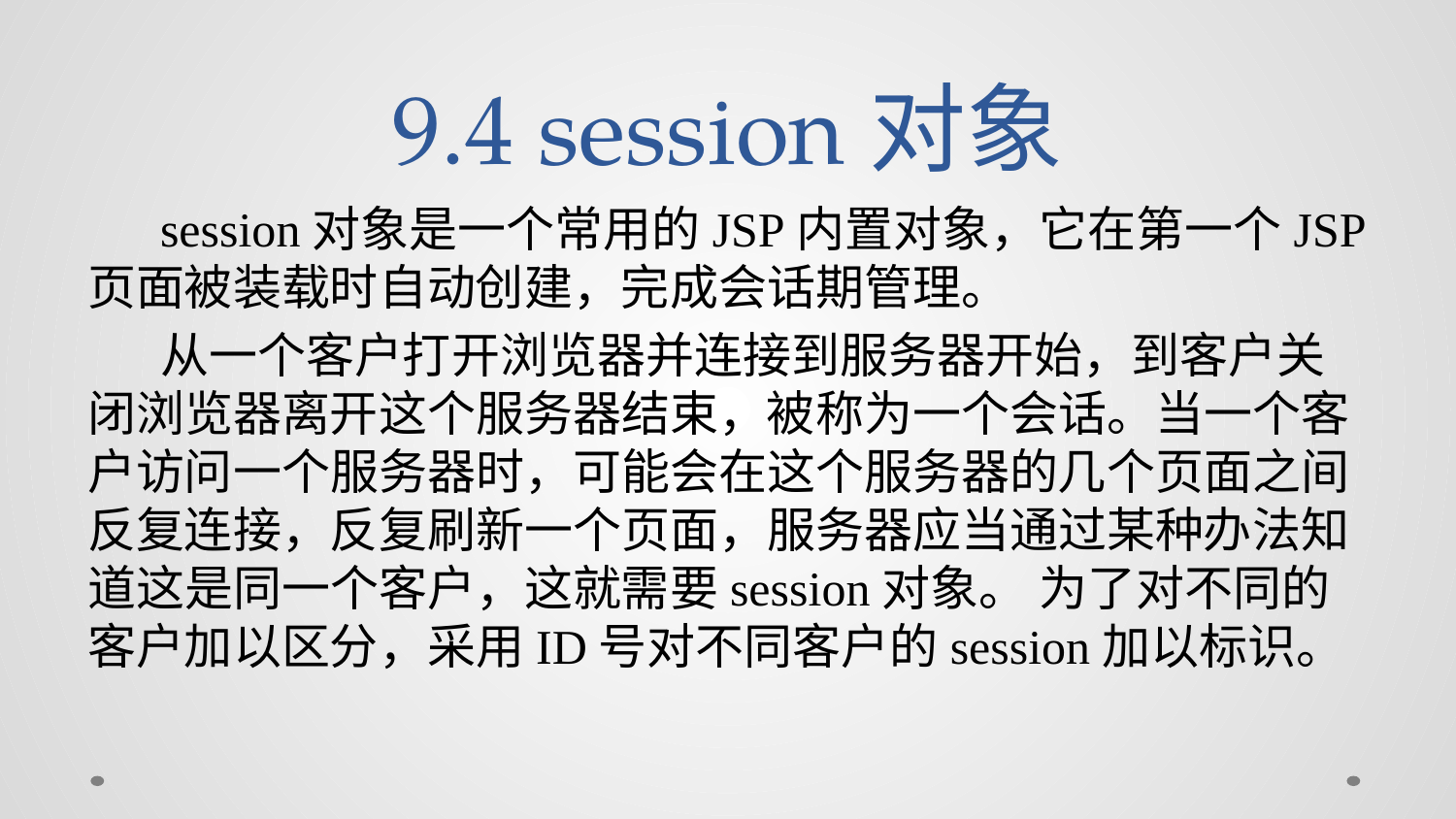

# 9.4 session对象
session对象是一个常用的JSP内置对象，它在第一个JSP页面被装载时自动创建，完成会话期管理。
从一个客户打开浏览器并连接到服务器开始，到客户关闭浏览器离开这个服务器结束，被称为一个会话。当一个客户访问一个服务器时，可能会在这个服务器的几个页面之间反复连接，反复刷新一个页面，服务器应当通过某种办法知道这是同一个客户，这就需要session对象。 为了对不同的客户加以区分，采用ID号对不同客户的session加以标识。